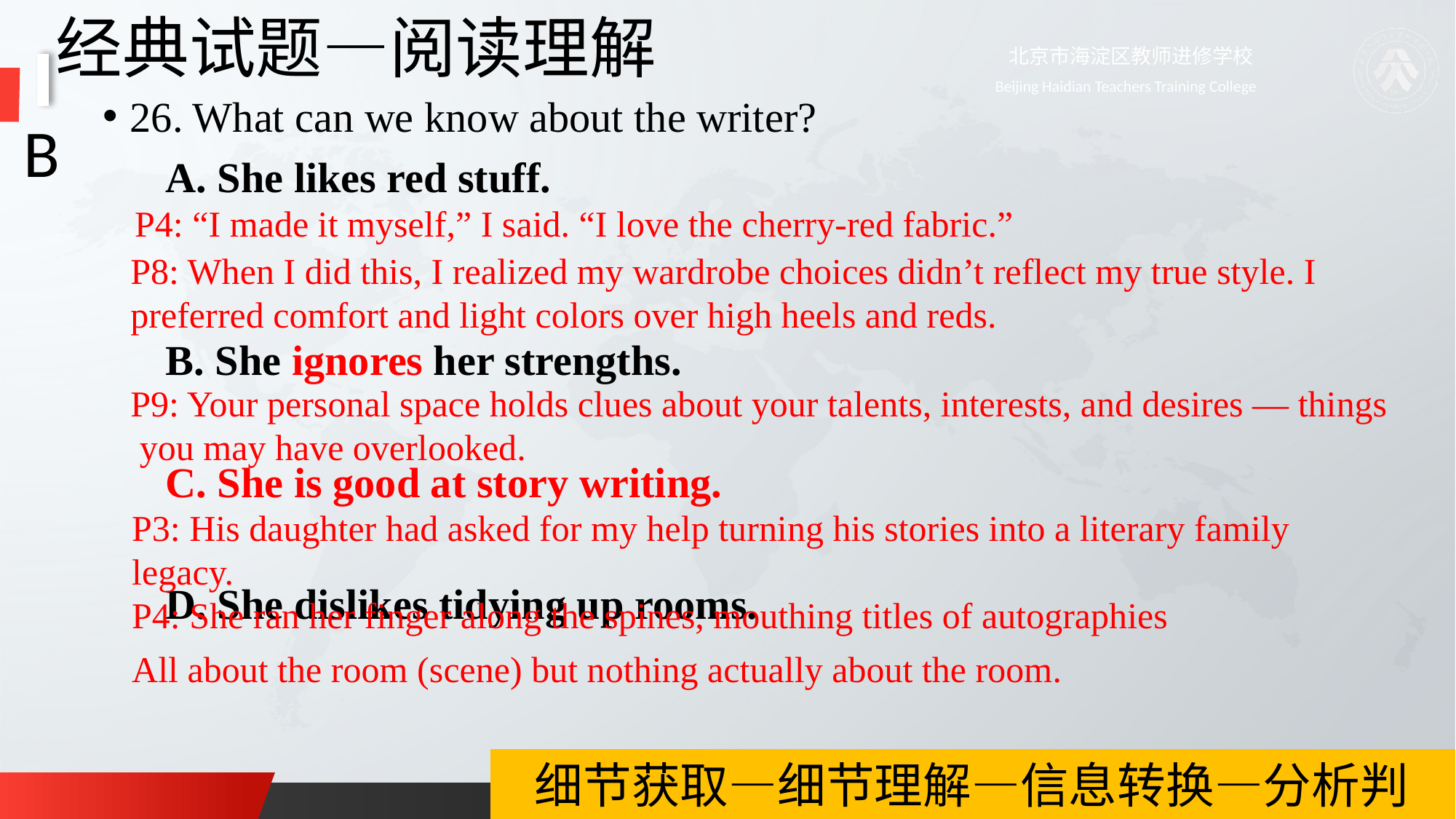

# 经典试题—阅读理解
B
26. What can we know about the writer?
      A. She likes red stuff.

      B. She ignores her strengths.

      C. She is good at story writing.

      D. She dislikes tidying up rooms.

P4: “I made it myself,” I said. “I love the cherry-red fabric.”
P8: When I did this, I realized my wardrobe choices didn’t reflect my true style. I preferred comfort and light colors over high heels and reds.
P9: Your personal space holds clues about your talents, interests, and desires — things  you may have overlooked.
P3: His daughter had asked for my help turning his stories into a literary family legacy.
P4: She ran her finger along the spines, mouthing titles of autographies
All about the room (scene) but nothing actually about the room.

  细节获取—细节理解—信息转换—分析判断